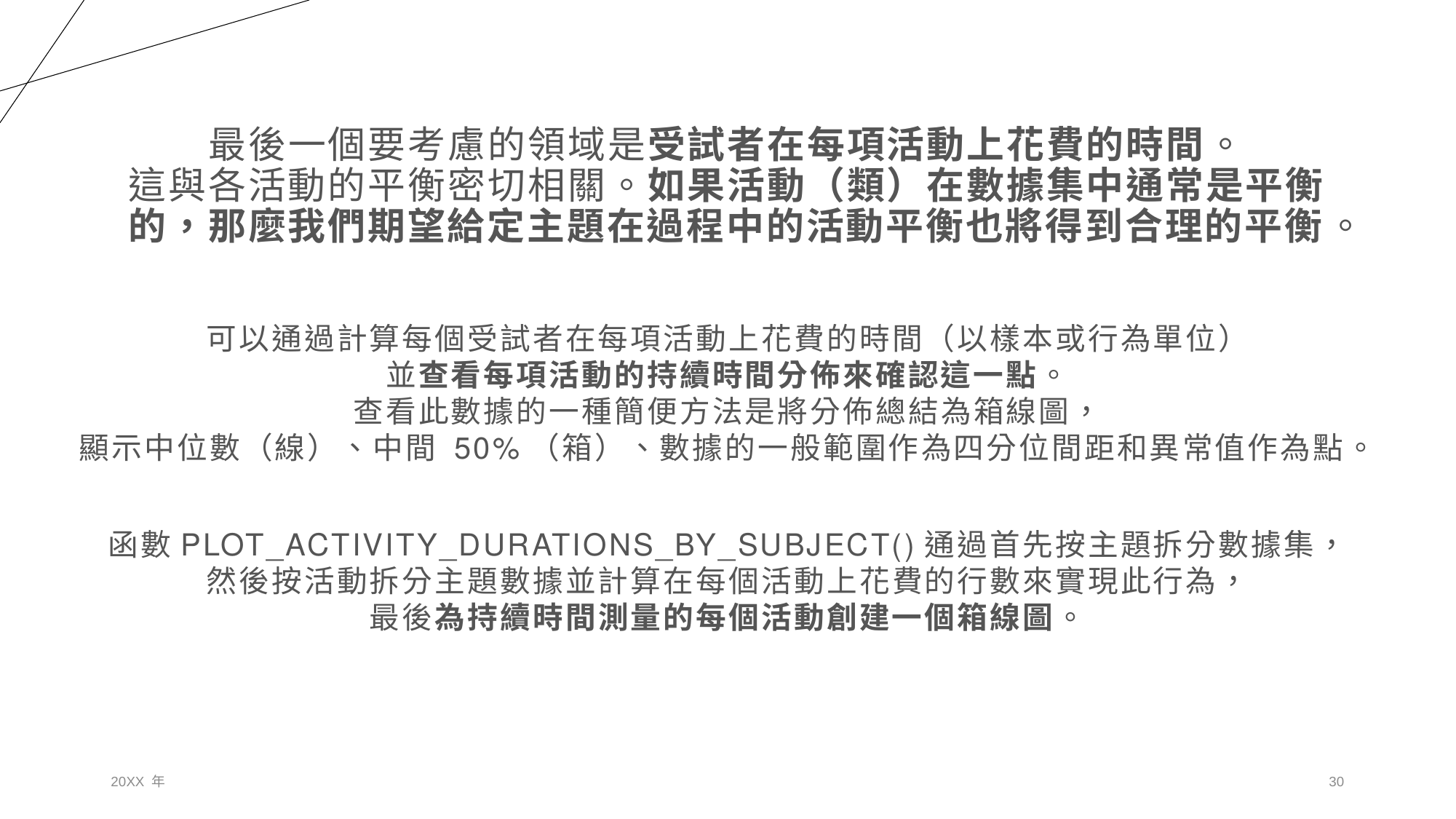

# 最後一個要考慮的領域是受試者在每項活動上花費的時間。 這與各活動的平衡密切相關。如果活動（類）在數據集中通常是平衡的，那麼我們期望給定主題在過程中的活動平衡也將得到合理的平衡。
可以通過計算每個受試者在每項活動上花費的時間（以樣本或行為單位）
並查看每項活動的持續時間分佈來確認這一點。
查看此數據的一種簡便方法是將分佈總結為箱線圖，
顯示中位數（線）、中間 50%（箱）、數據的一般範圍作為四分位間距和異常值作為點。
函數plot_activity_durations_by_subject()通過首先按主題拆分數據集，
然後按活動拆分主題數據並計算在每個活動上花費的行數來實現此行為，
最後為持續時間測量的每個活動創建一個箱線圖。
20XX 年
30